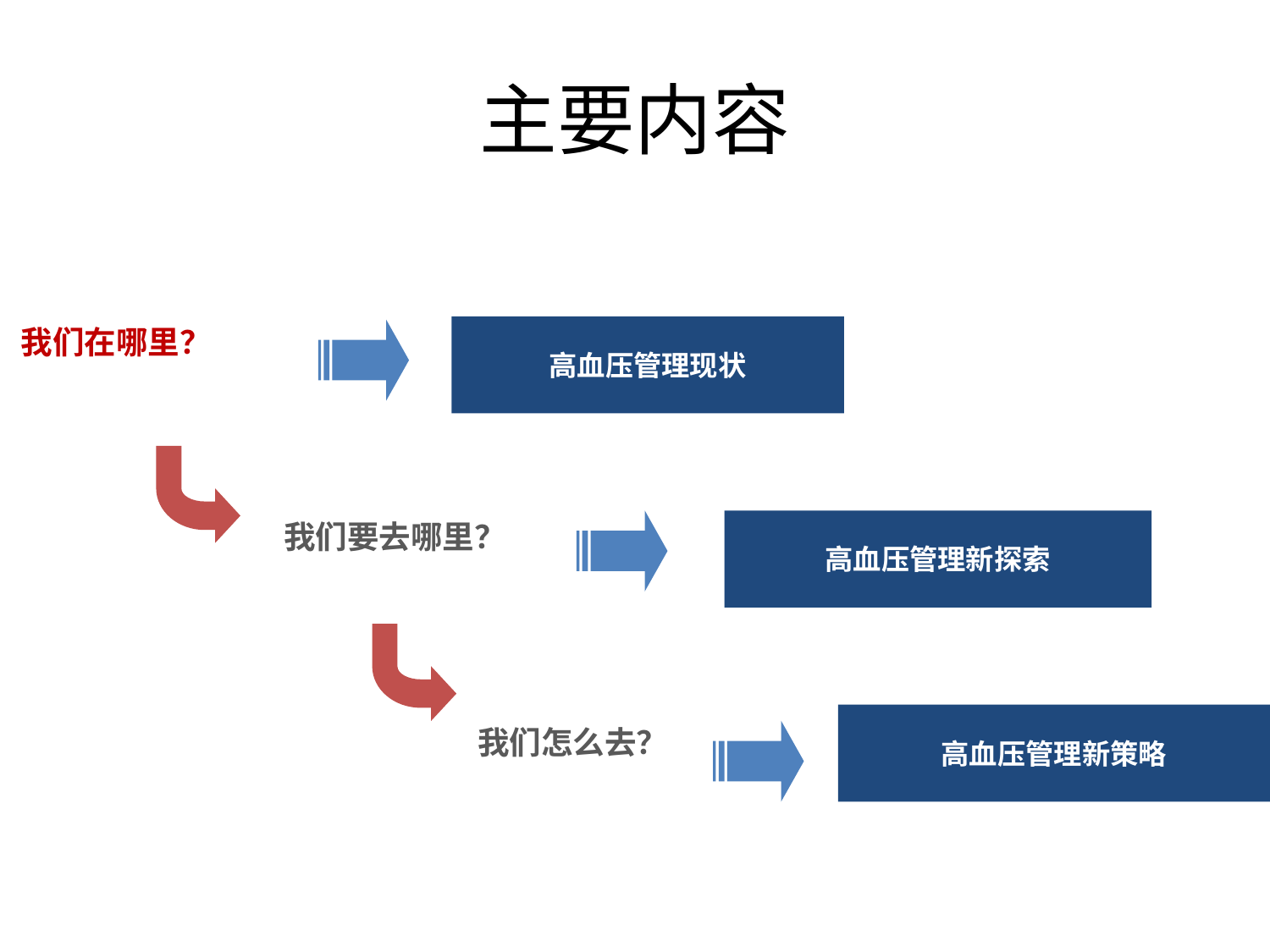

# 主要内容
我们在哪里？
高血压管理现状

我们要去哪里？

高血压管理新探索

高血压管理新策略
我们怎么去？